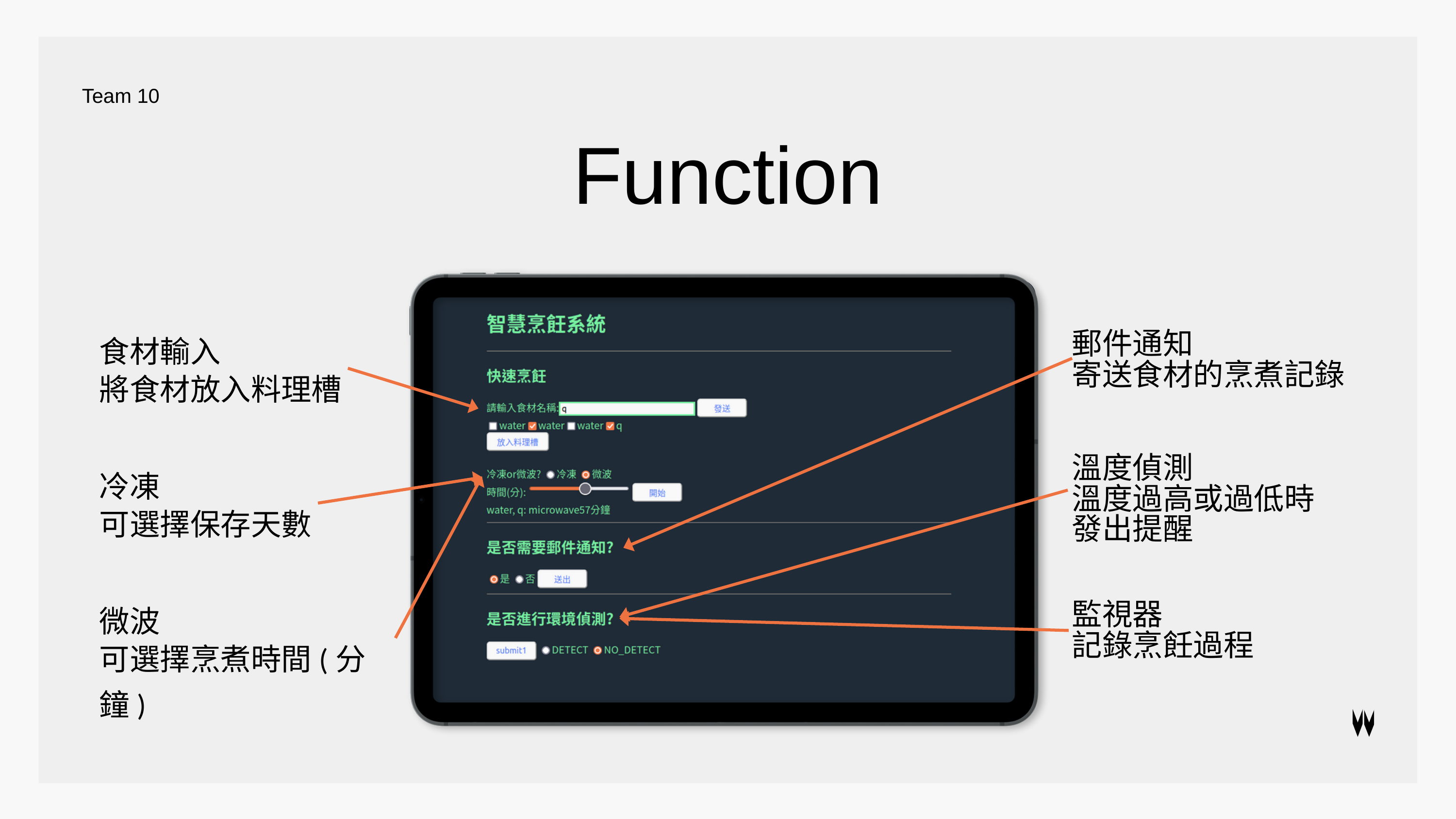

Team 10
Function

郵件通知
寄送食材的烹煮記錄
食材輸入
將食材放入料理槽

溫度偵測
溫度過高或過低時
發出提醒
冷凍
可選擇保存天數

監視器
記錄烹飪過程
微波
可選擇烹煮時間(分鐘)